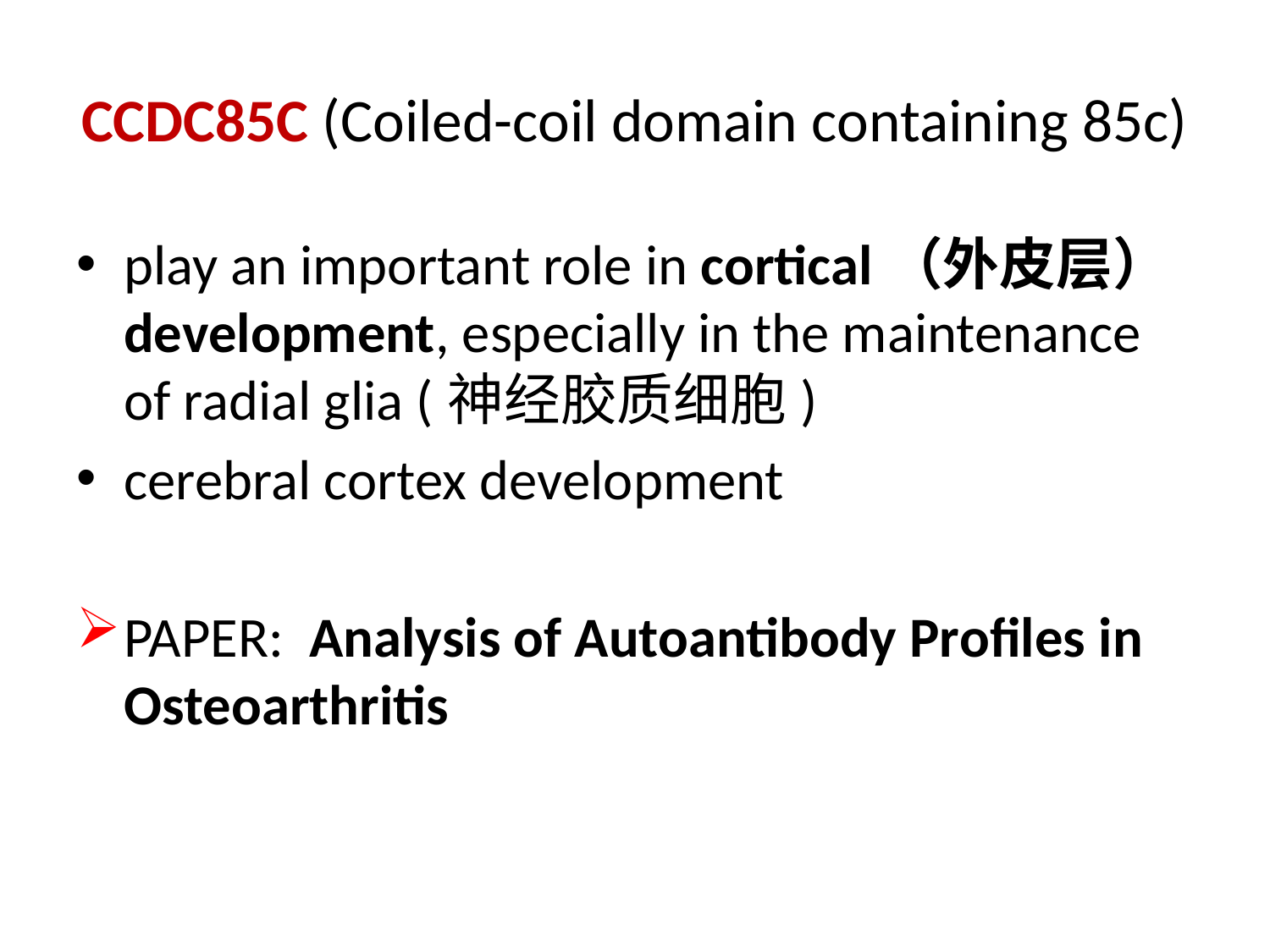

# CCDC85C (Coiled-coil domain containing 85c)
play an important role in cortical（外皮层）development, especially in the maintenance of radial glia (神经胶质细胞)
cerebral cortex development

PAPER:  Analysis of Autoantibody Profiles in Osteoarthritis